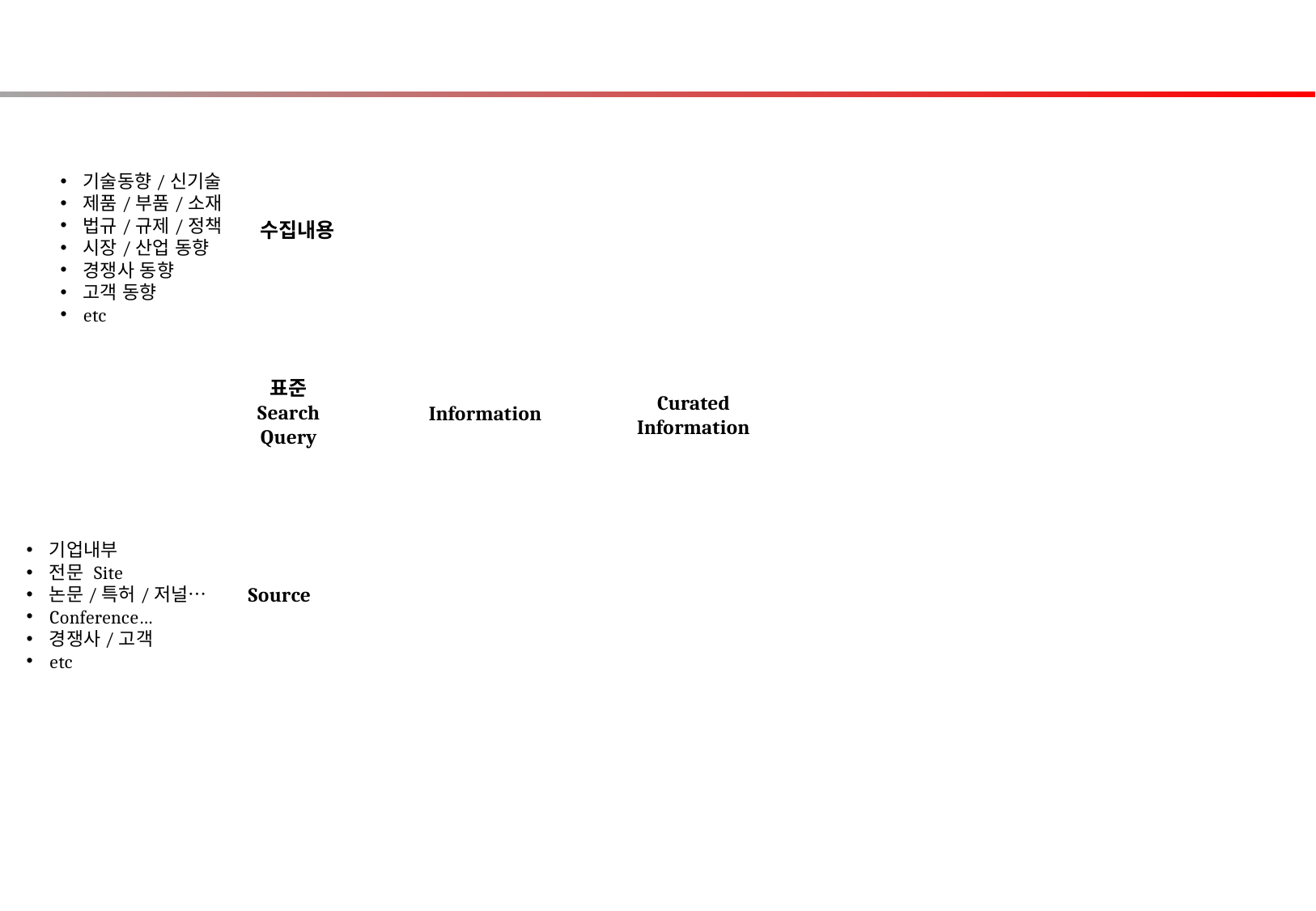

기술동향/신기술
제품/부품/소재
법규/규제/정책
시장/산업 동향
경쟁사 동향
고객 동향
etc
수집내용
표준
Search
Query
Curated
Information
Information
기업내부
전문 Site
논문/특허/저널…
Conference…
경쟁사/고객
etc
Source